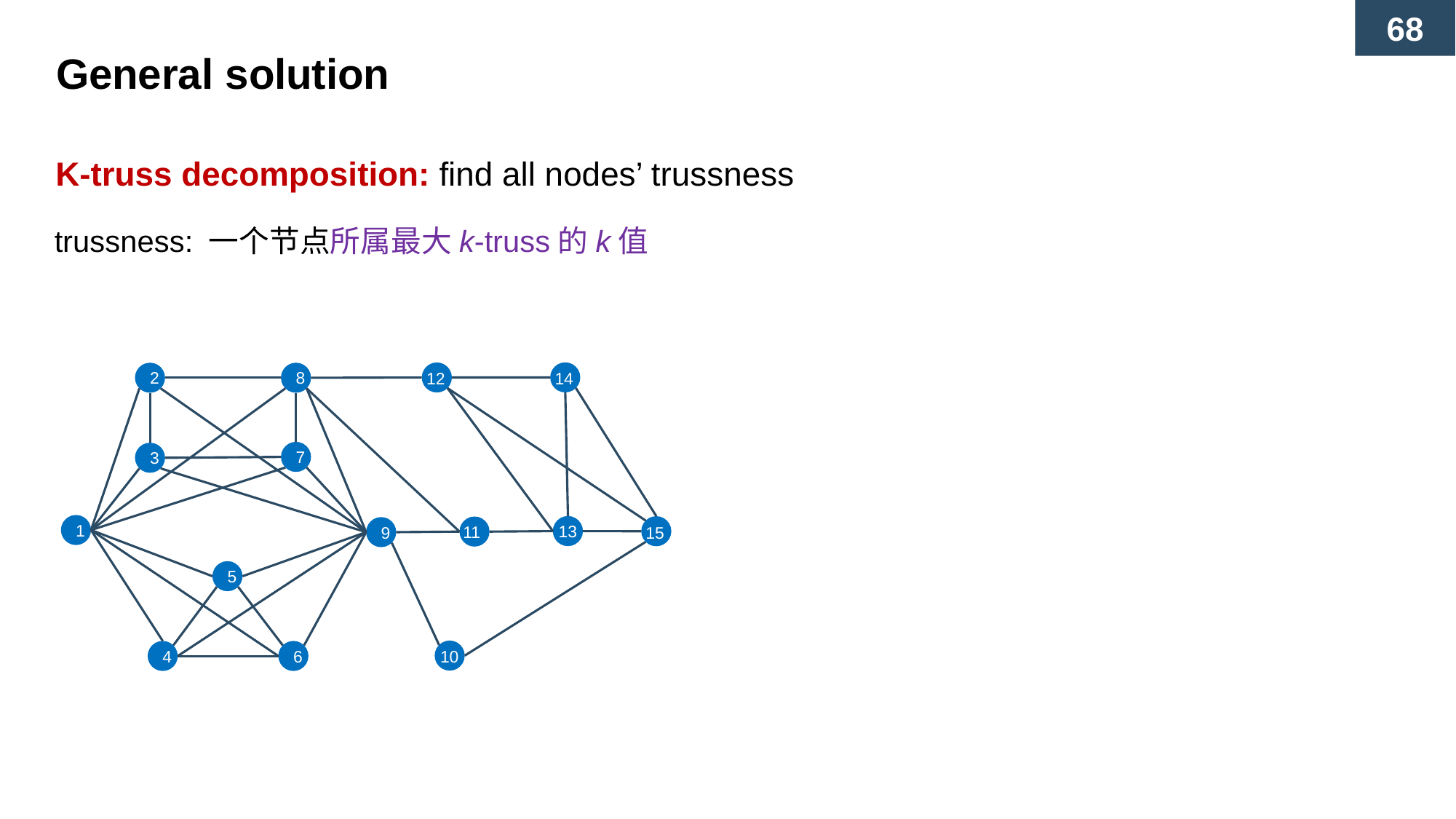

General solution
K-truss decomposition: find all nodes’ trussness
trussness: 一个节点所属最大k-truss的k值

2
8
12
14
7
3
1
13

11

9
15
5
10

4
6